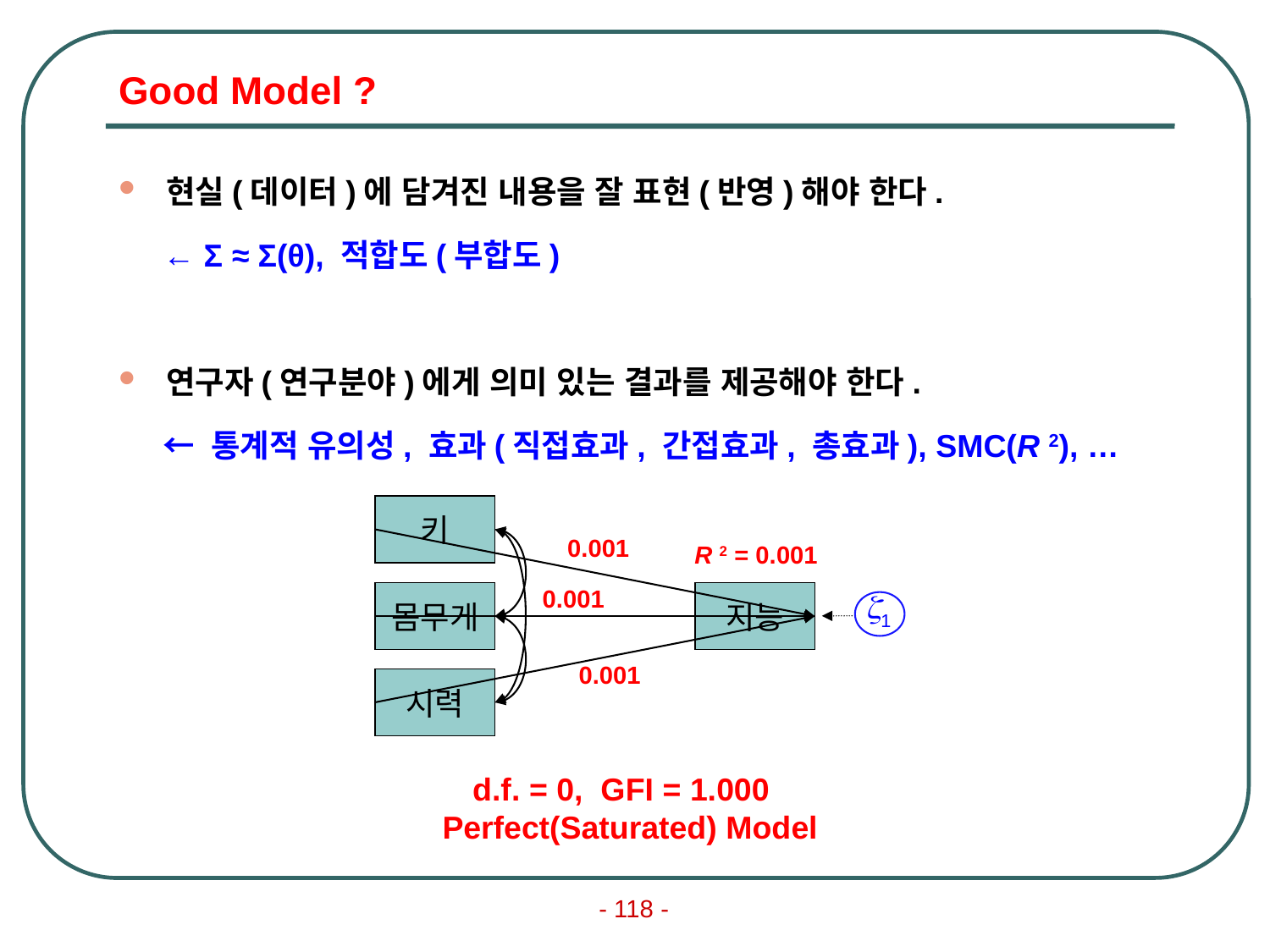

# Good Model ?
현실(데이터)에 담겨진 내용을 잘 표현(반영)해야 한다.
     ← Σ ≈ Σ(θ), 적합도(부합도)

연구자(연구분야)에게 의미 있는 결과를 제공해야 한다.
     ← 통계적 유의성, 효과(직접효과, 간접효과, 총효과), SMC(R 2), …

키
0.001
R 2 = 0.001
0.001
몸무게
지능
ζ1

0.001
시력
d.f. = 0,  GFI = 1.000
Perfect(Saturated) Model
- 118 -